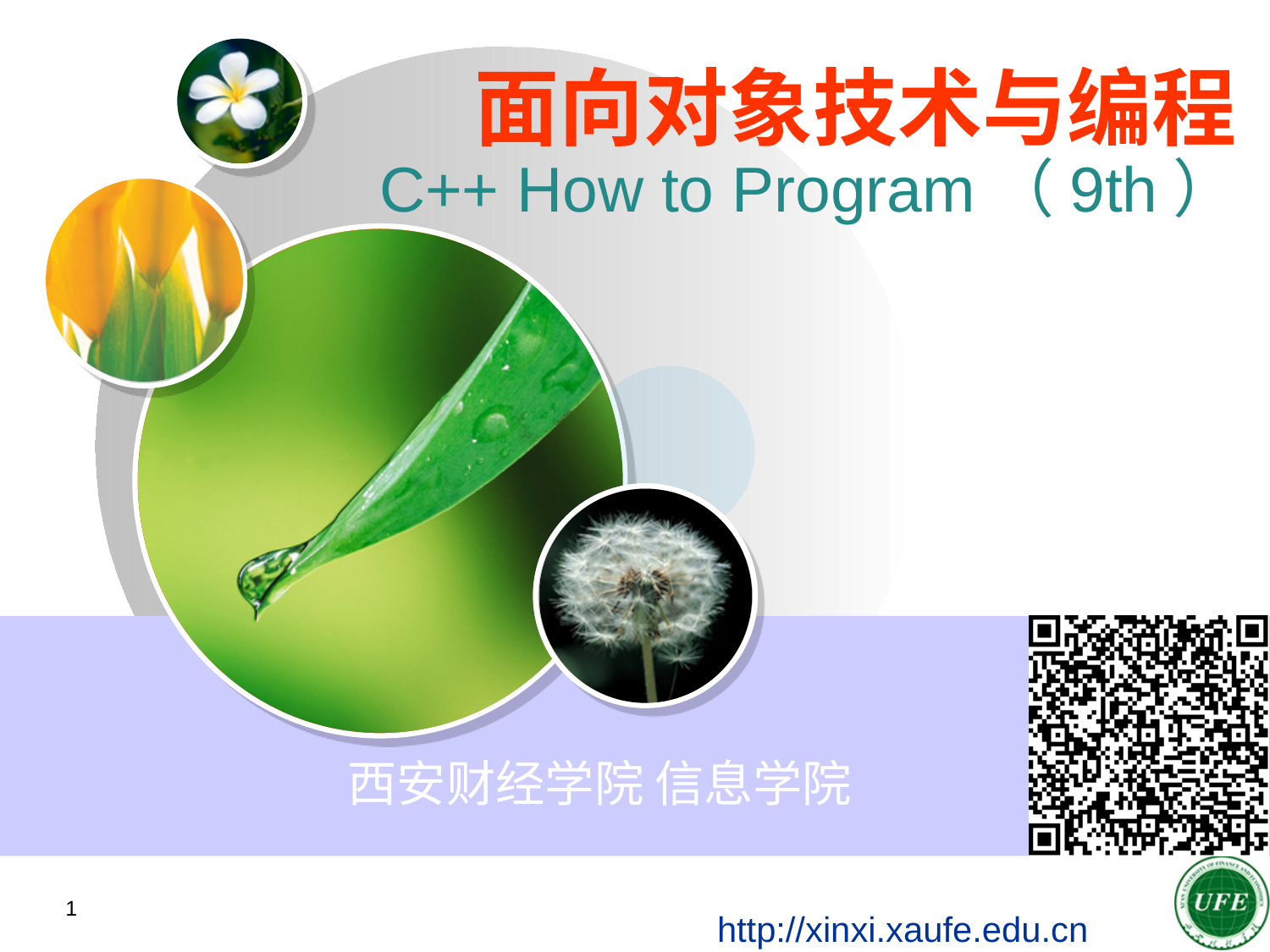

# 面向对象技术与编程 C++ How to Program（9th）
西安财经学院 信息学院

1
http://xinxi.xaufe.edu.cn